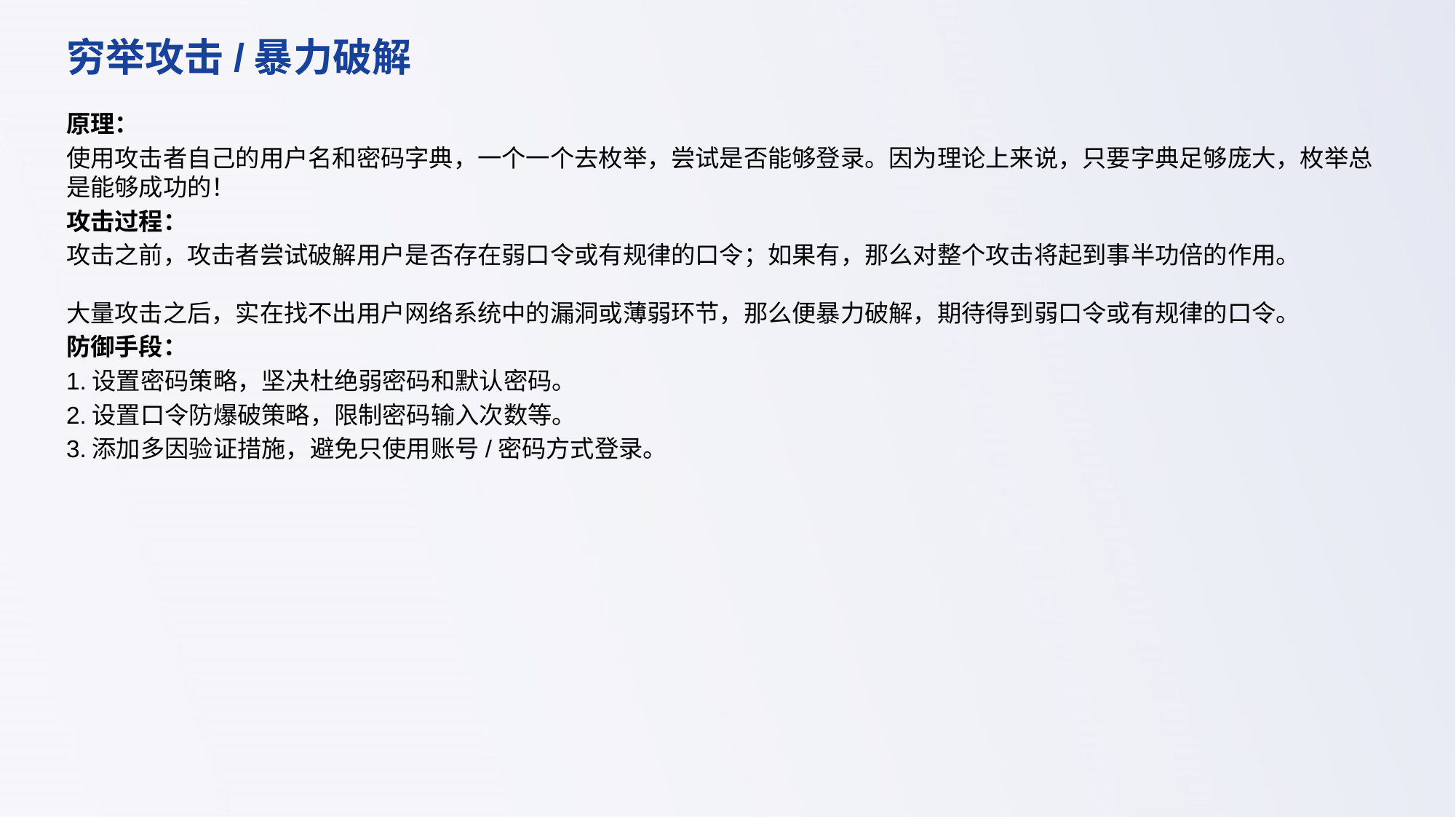

穷举攻击/暴力破解
原理：
使用攻击者自己的用户名和密码字典，一个一个去枚举，尝试是否能够登录。因为理论上来说，只要字典足够庞大，枚举总是能够成功的！
攻击过程：
攻击之前，攻击者尝试破解用户是否存在弱口令或有规律的口令；如果有，那么对整个攻击将起到事半功倍的作用。
大量攻击之后，实在找不出用户网络系统中的漏洞或薄弱环节，那么便暴力破解，期待得到弱口令或有规律的口令。
防御手段：
1.设置密码策略，坚决杜绝弱密码和默认密码。
2.设置口令防爆破策略，限制密码输入次数等。
3.添加多因验证措施，避免只使用账号/密码方式登录。